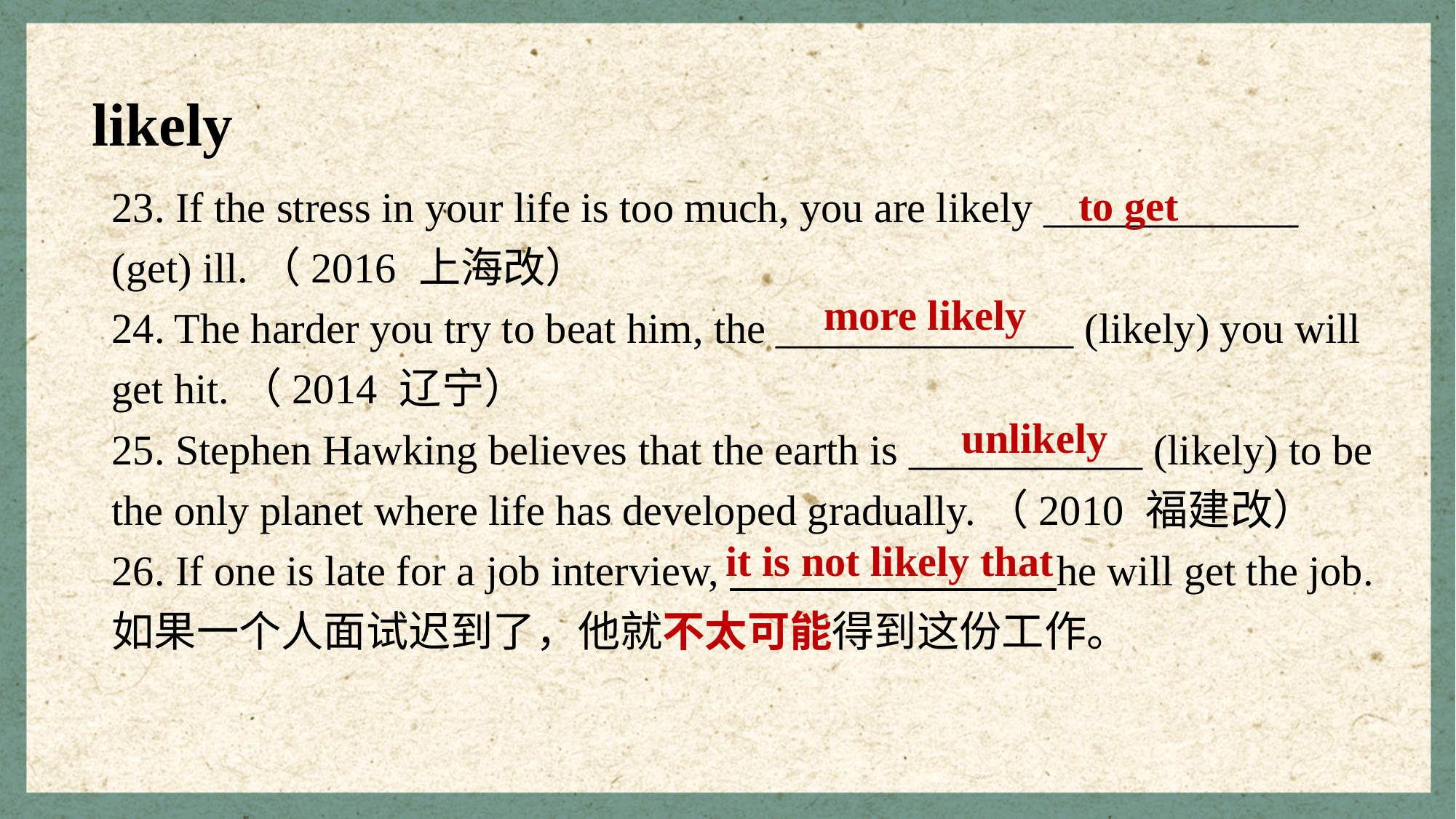

likely
23. If the stress in your life is too much, you are likely ____________ (get) ill.（2016 上海改）
24. The harder you try to beat him, the ______________ (likely) you will get hit.（2014 辽宁）
25. Stephen Hawking believes that the earth is ___________ (likely) to be the only planet where life has developed gradually.（2010 福建改）
26. If one is late for a job interview,                                he will get the job.
如果一个人面试迟到了，他就不太可能得到这份工作。
  to get
more likely
unlikely
it is not likely that